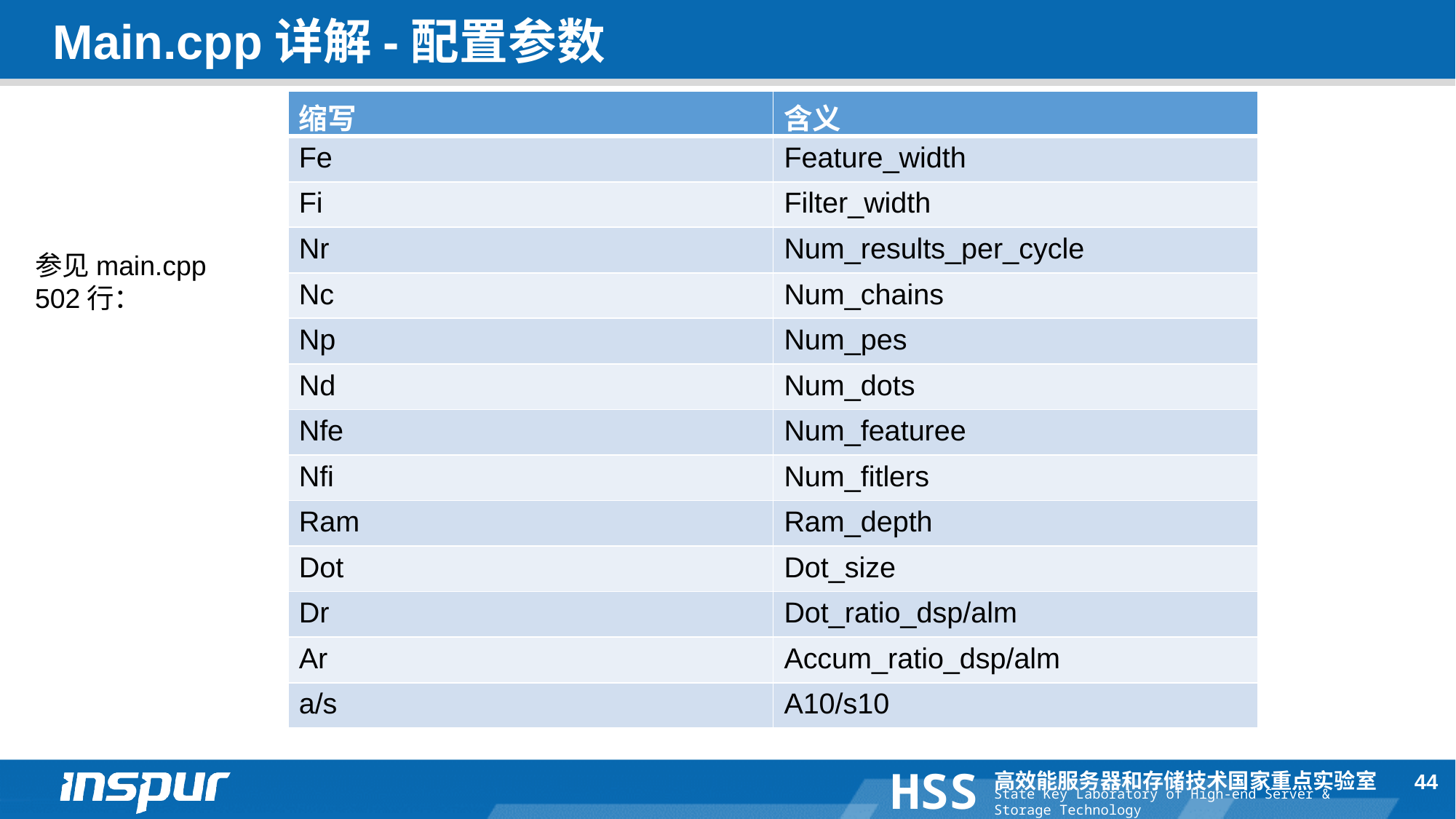

# Main.cpp详解-配置参数
| 缩写 | 含义 |
| --- | --- |
| Fe | Feature\_width |
| Fi | Filter\_width |
| Nr | Num\_results\_per\_cycle |
| Nc | Num\_chains |
| Np | Num\_pes |
| Nd | Num\_dots |
| Nfe | Num\_featuree |
| Nfi | Num\_fitlers |
| Ram | Ram\_depth |
| Dot | Dot\_size |
| Dr | Dot\_ratio\_dsp/alm |
| Ar | Accum\_ratio\_dsp/alm |
| a/s | A10/s10 |

参见main.cpp
502行：